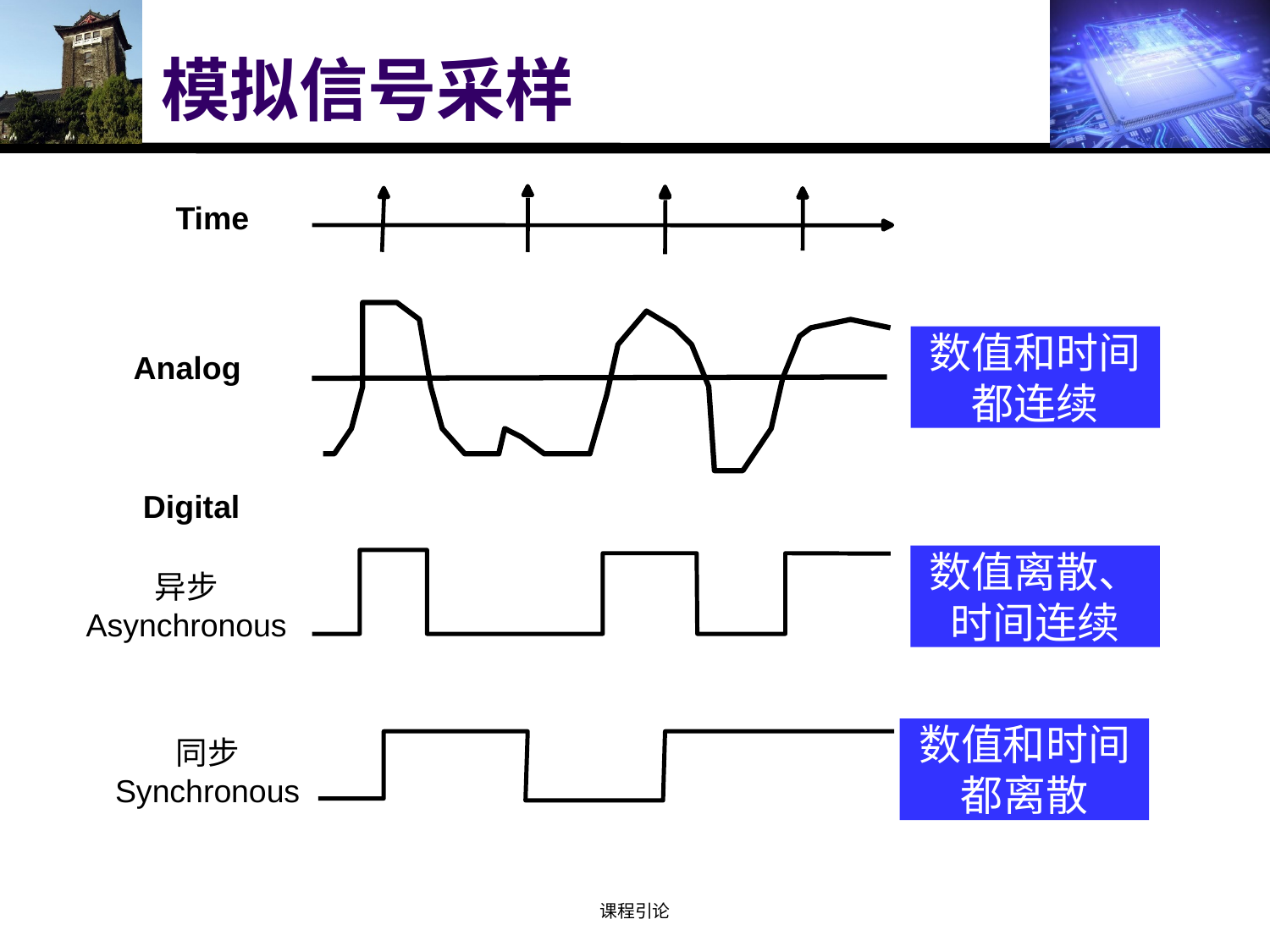

# 模拟信号采样

Time

数值和时间都连续
Analog
Digital
数值离散、时间连续

异步
Asynchronous
数值和时间都离散

同步
Synchronous

课程引论
26